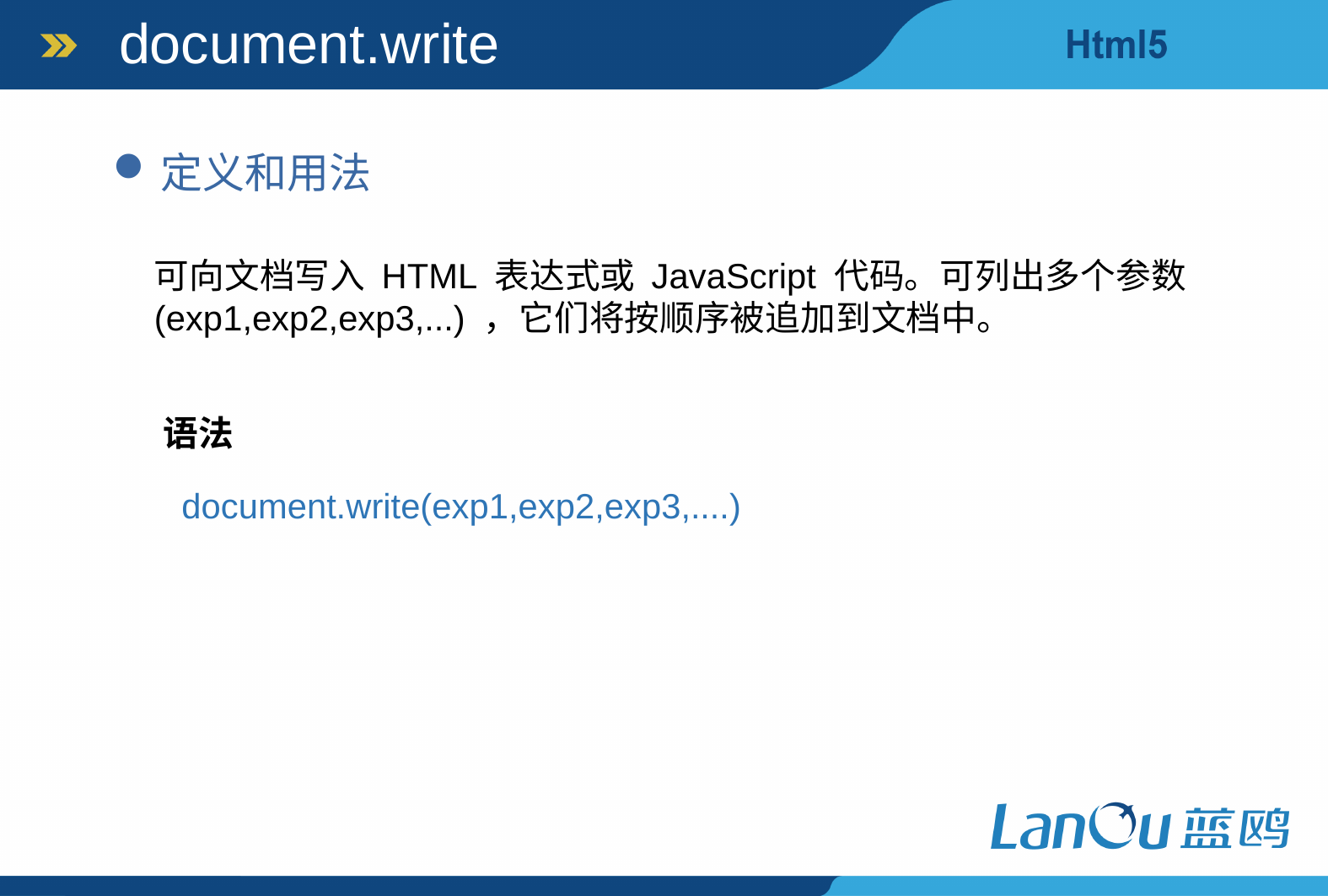

document.write
定义和用法
可向文档写入 HTML 表达式或 JavaScript 代码。可列出多个参数(exp1,exp2,exp3,...) ，它们将按顺序被追加到文档中。
语法
document.write(exp1,exp2,exp3,....)